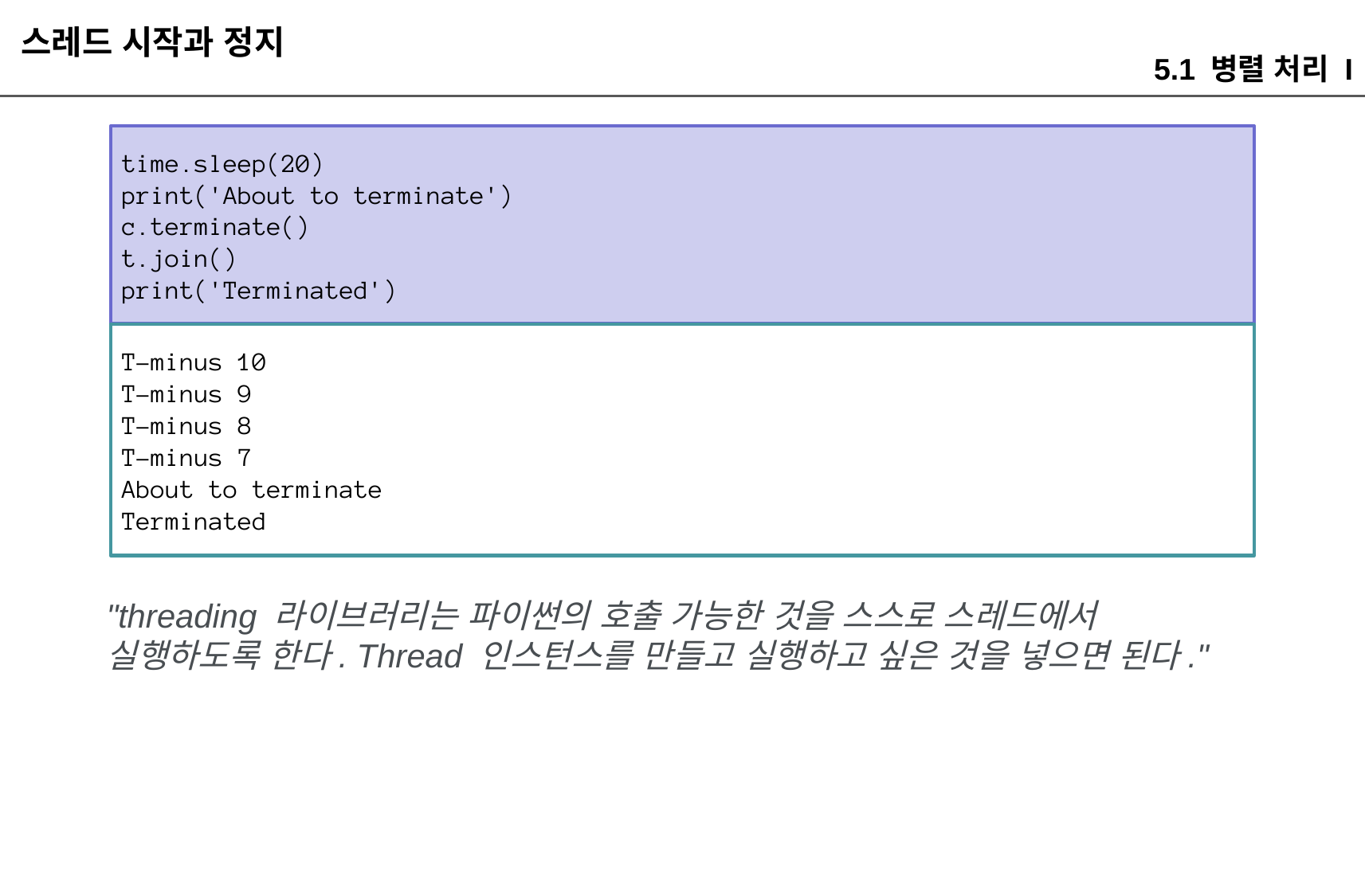

스레드 시작과 정지
5.1 병렬 처리 I
time.sleep(20)
print('About to terminate')
c.terminate()
t.join()
print('Terminated')
T-minus 10
T-minus 9
T-minus 8
T-minus 7
About to terminate
Terminated
"threading 라이브러리는 파이썬의 호출 가능한 것을 스스로 스레드에서 실행하도록 한다. Thread 인스턴스를 만들고 실행하고 싶은 것을 넣으면 된다."